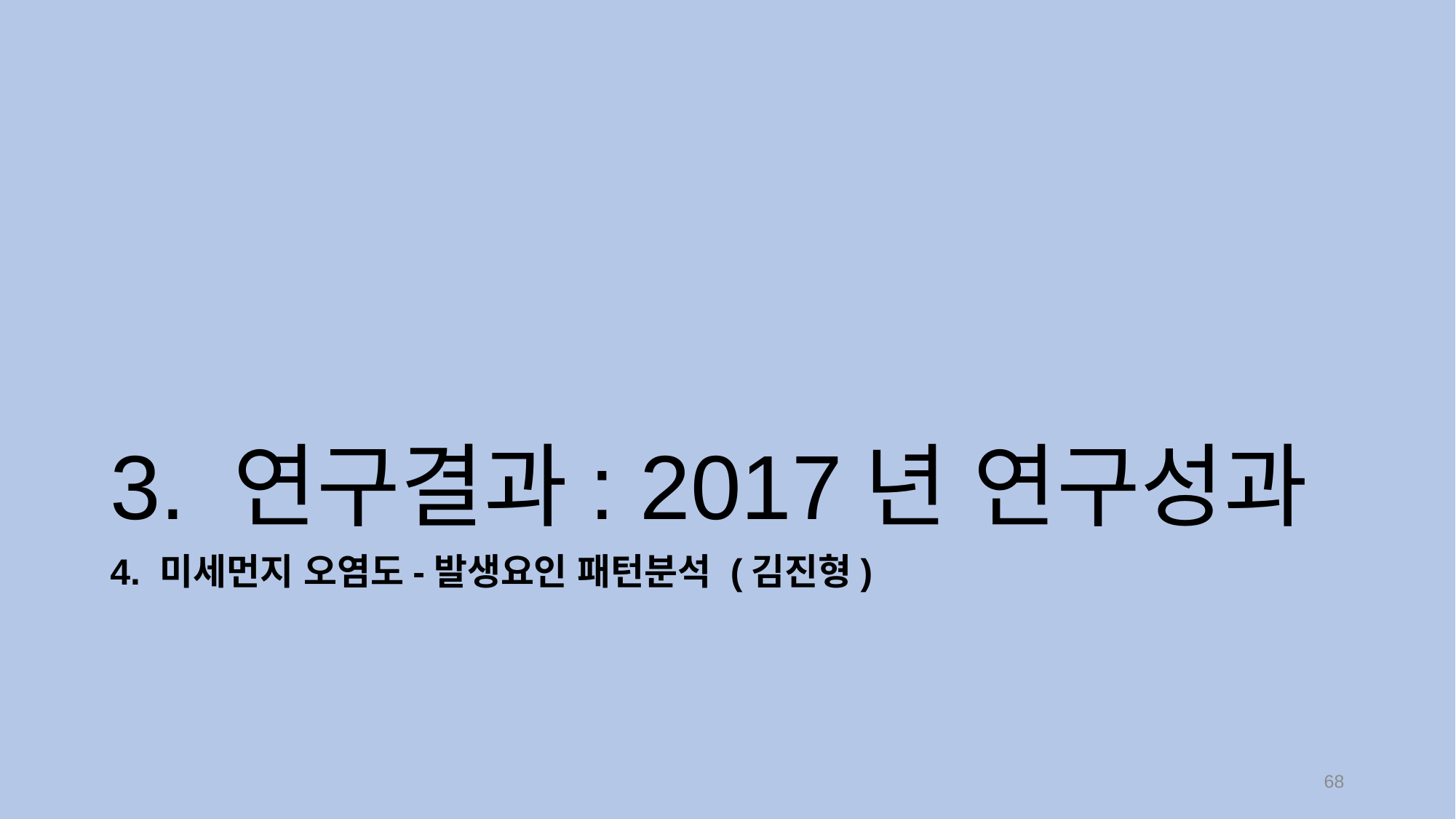

# 3. 연구결과: 2017년 연구성과
4. 미세먼지 오염도-발생요인 패턴분석 (김진형)
68